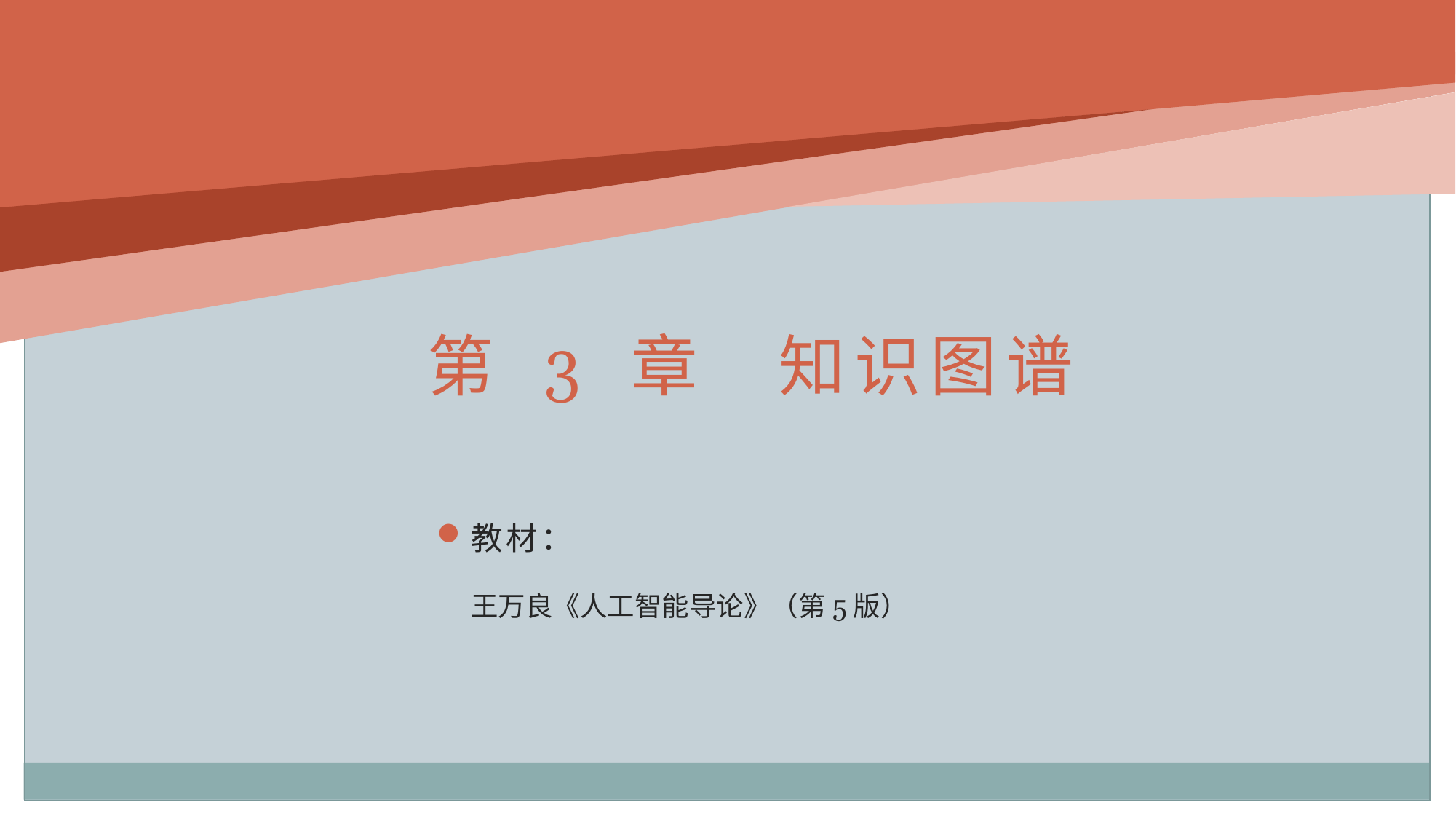

# 第 3 章   知识图谱
教材：
王万良《人工智能导论》（第5版）